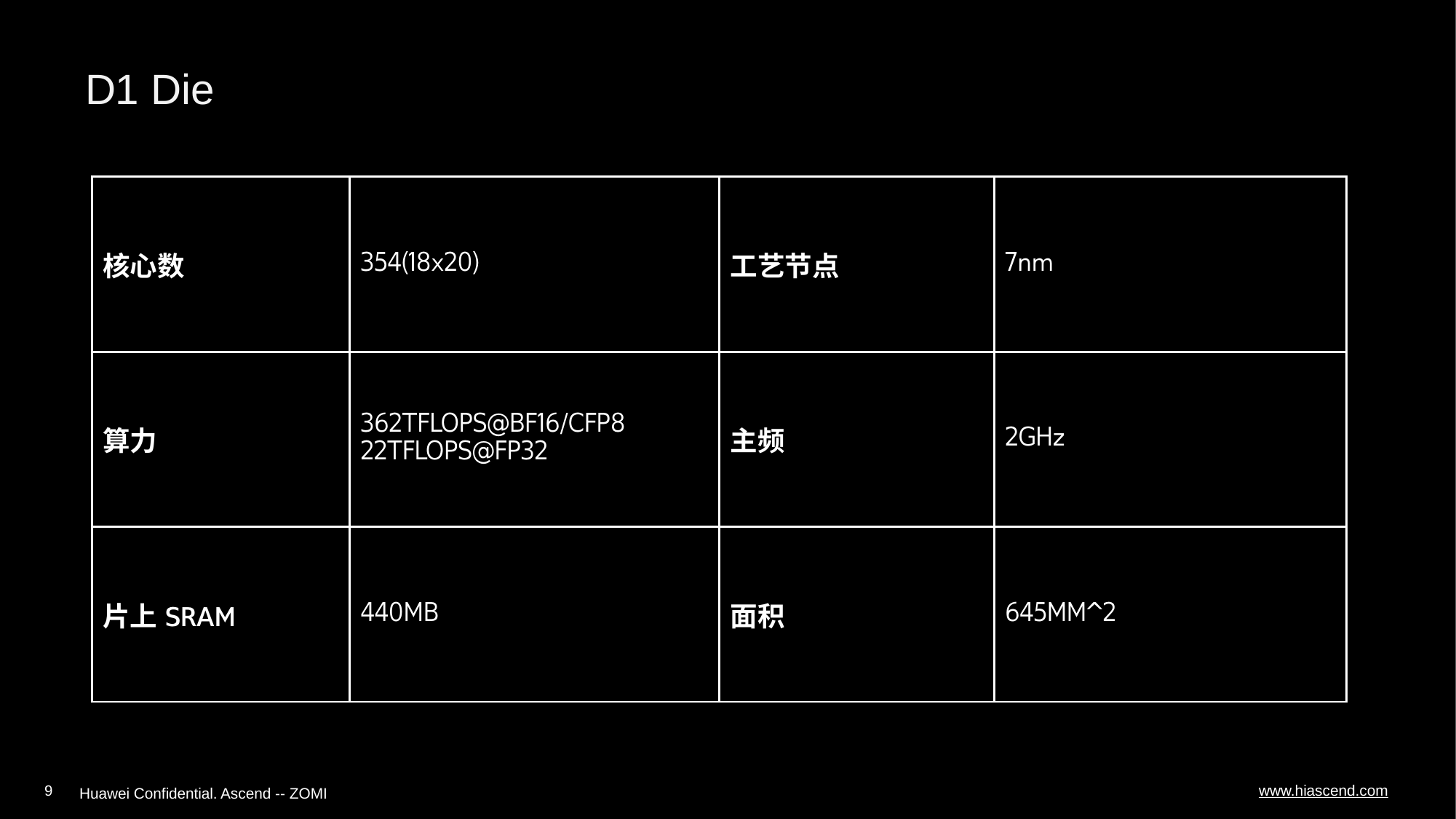

# D1 Die
| 核心数 | 354(18x20) | 工艺节点 | 7nm |
| --- | --- | --- | --- |
| 算力 | 362TFLOPS@BF16/CFP8 22TFLOPS@FP32 | 主频 | 2GHz |
| 片上SRAM | 440MB | 面积 | 645MM^2 |